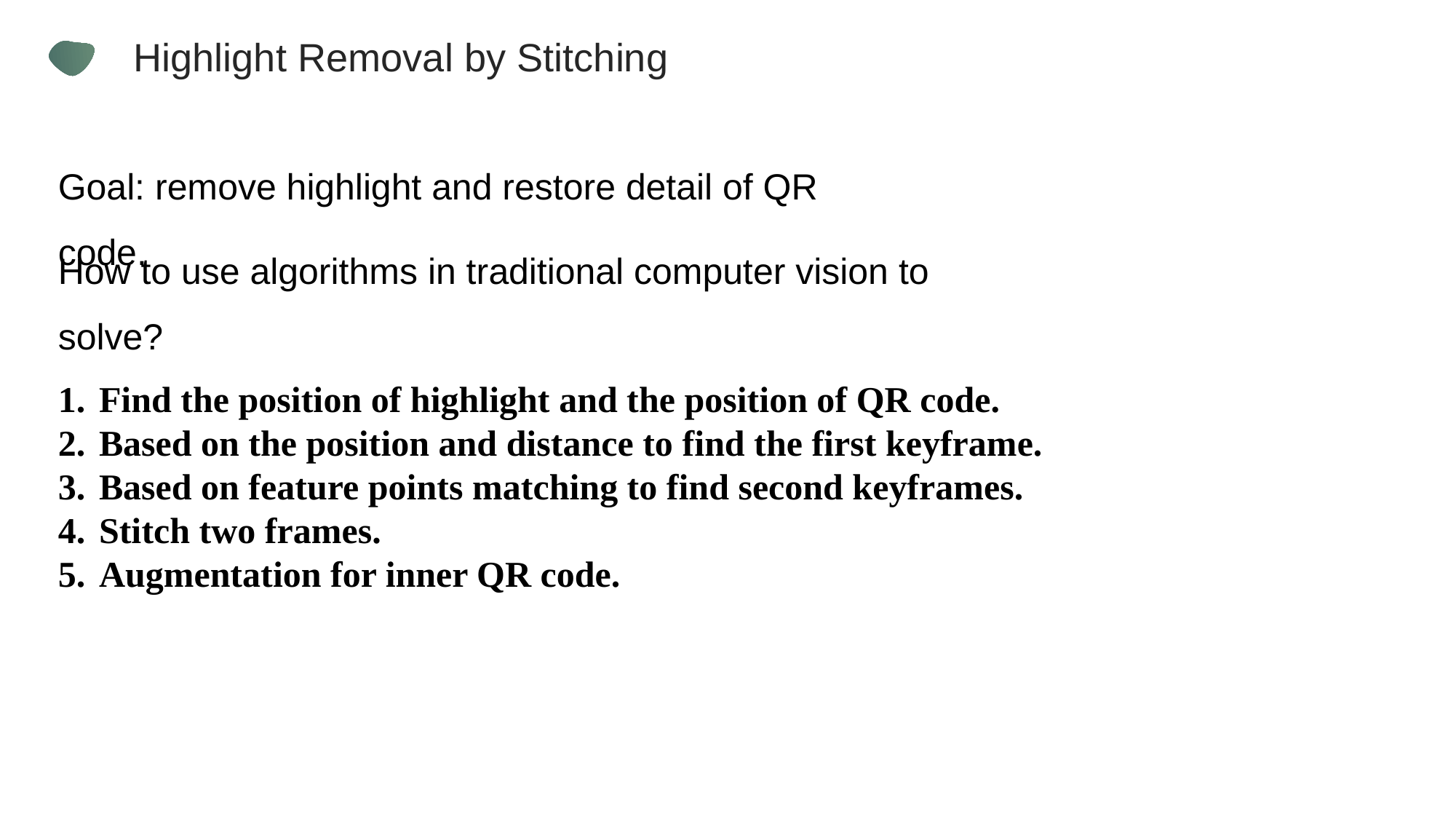

Highlight Removal by Stitching

Goal: remove highlight and restore detail of QR code.
How to use algorithms in traditional computer vision to solve?
Find the position of highlight and the position of QR code.
Based on the position and distance to find the first keyframe.
Based on feature points matching to find second keyframes.
Stitch two frames.
Augmentation for inner QR code.
流程说明-1
流程明-2
流程说明-3
流程说明-4